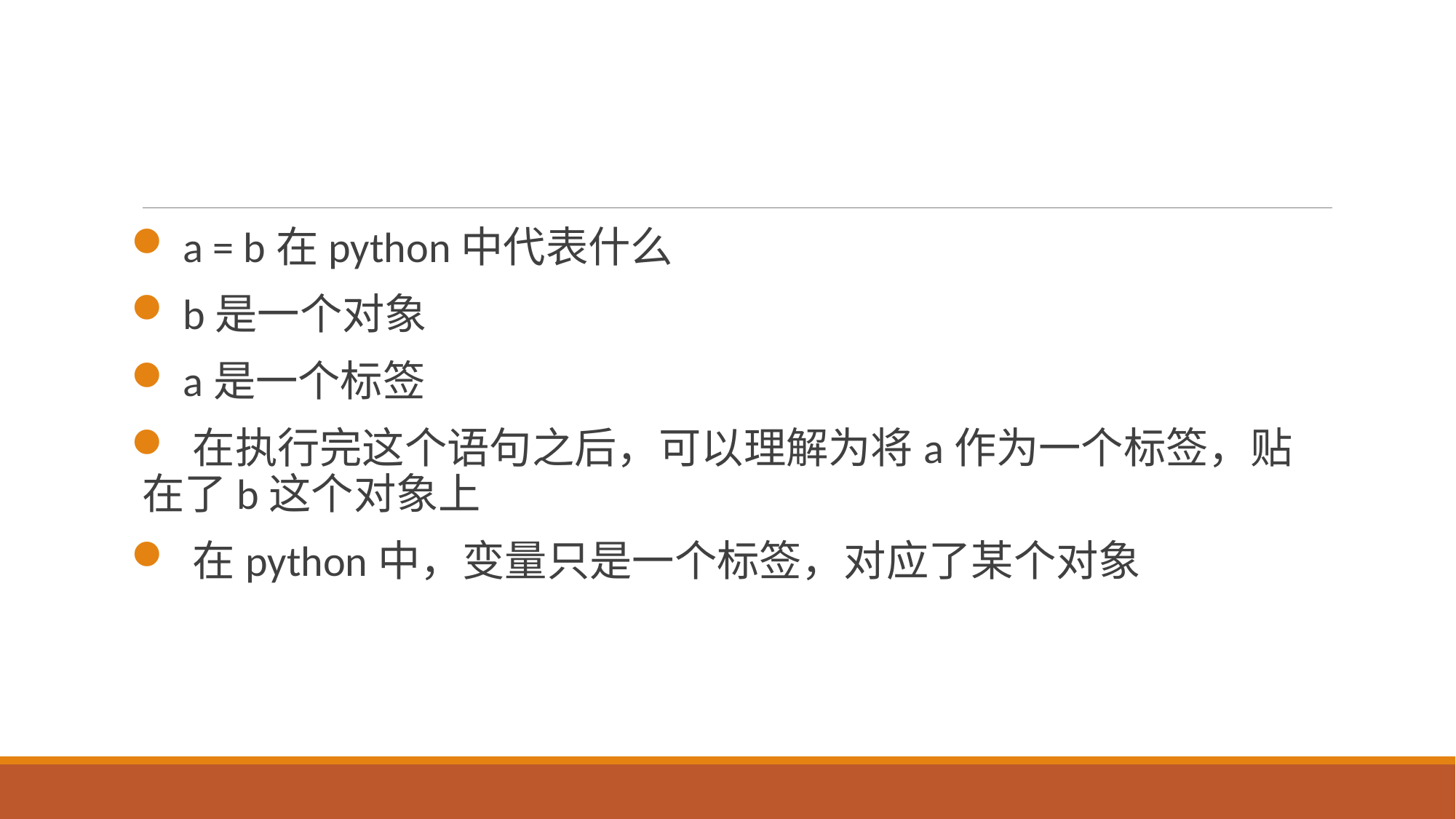

#
 a = b在python中代表什么
 b是一个对象
 a是一个标签
 在执行完这个语句之后，可以理解为将a作为一个标签，贴在了b这个对象上
 在python中，变量只是一个标签，对应了某个对象